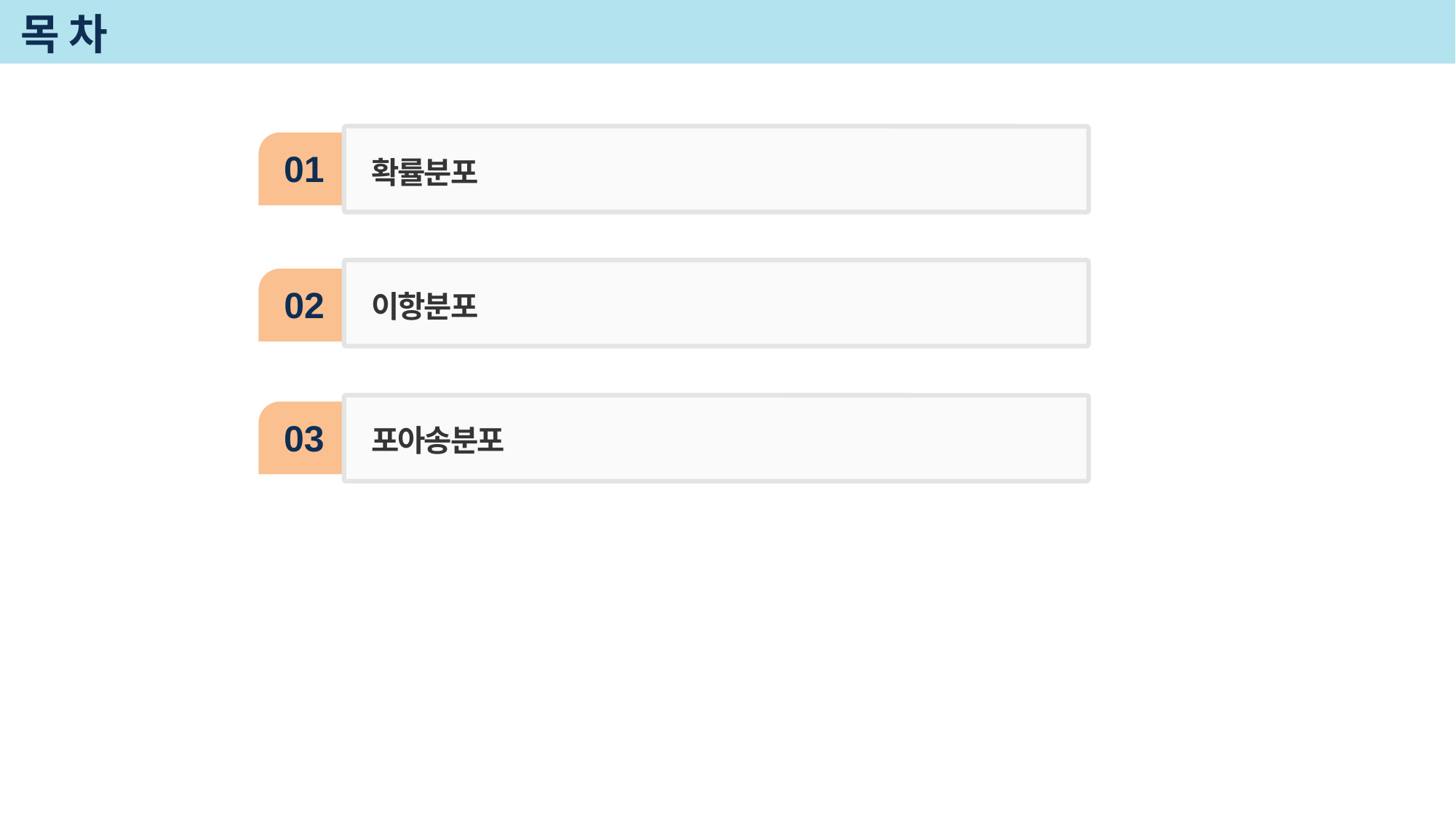

# 목 차

01
확률분포

이항분포
02

03
포아송분포